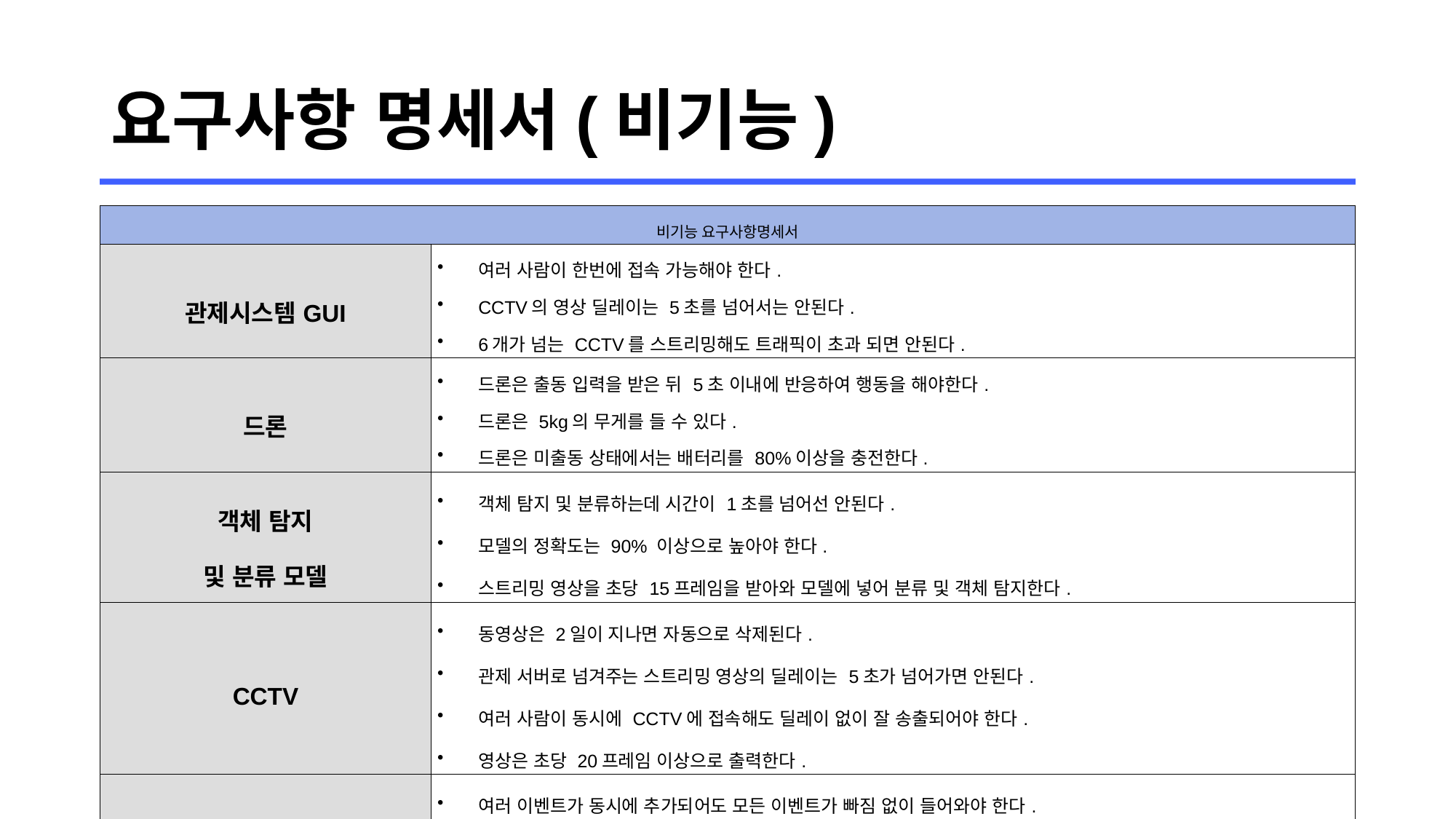

# 요구사항 명세서(비기능)
| 비기능 요구사항명세서 |  |
| --- | --- |
| 관제시스템GUI | 여러 사람이 한번에 접속 가능해야 한다. CCTV의 영상 딜레이는 5초를 넘어서는 안된다. 6개가 넘는 CCTV를 스트리밍해도 트래픽이 초과 되면 안된다. |
| 드론 | 드론은 출동 입력을 받은 뒤 5초 이내에 반응하여 행동을 해야한다. 드론은 5kg의 무게를 들 수 있다. 드론은 미출동 상태에서는 배터리를 80%이상을 충전한다. |
| 객체 탐지 및 분류 모델 | 객체 탐지 및 분류하는데 시간이 1초를 넘어선 안된다. 모델의 정확도는 90% 이상으로 높아야 한다. 스트리밍 영상을 초당 15프레임을 받아와 모델에 넣어 분류 및 객체 탐지한다. |
| CCTV | 동영상은 2일이 지나면 자동으로 삭제된다. 관제 서버로 넘겨주는 스트리밍 영상의 딜레이는 5초가 넘어가면 안된다. 여러 사람이 동시에 CCTV에 접속해도 딜레이 없이 잘 송출되어야 한다. 영상은 초당 20프레임 이상으로 출력한다. |
| 데이터베이스 | 여러 이벤트가 동시에 추가되어도 모든 이벤트가 빠짐 없이 들어와야 한다. 데이터베이스 읽기/쓰기 단계에서는 오손 읽기나 유령데이터 읽기 등이 일어나지 않도록 한다. 쿼리문을 실행하면 실행속도는 2초 안에 이루어진다. |